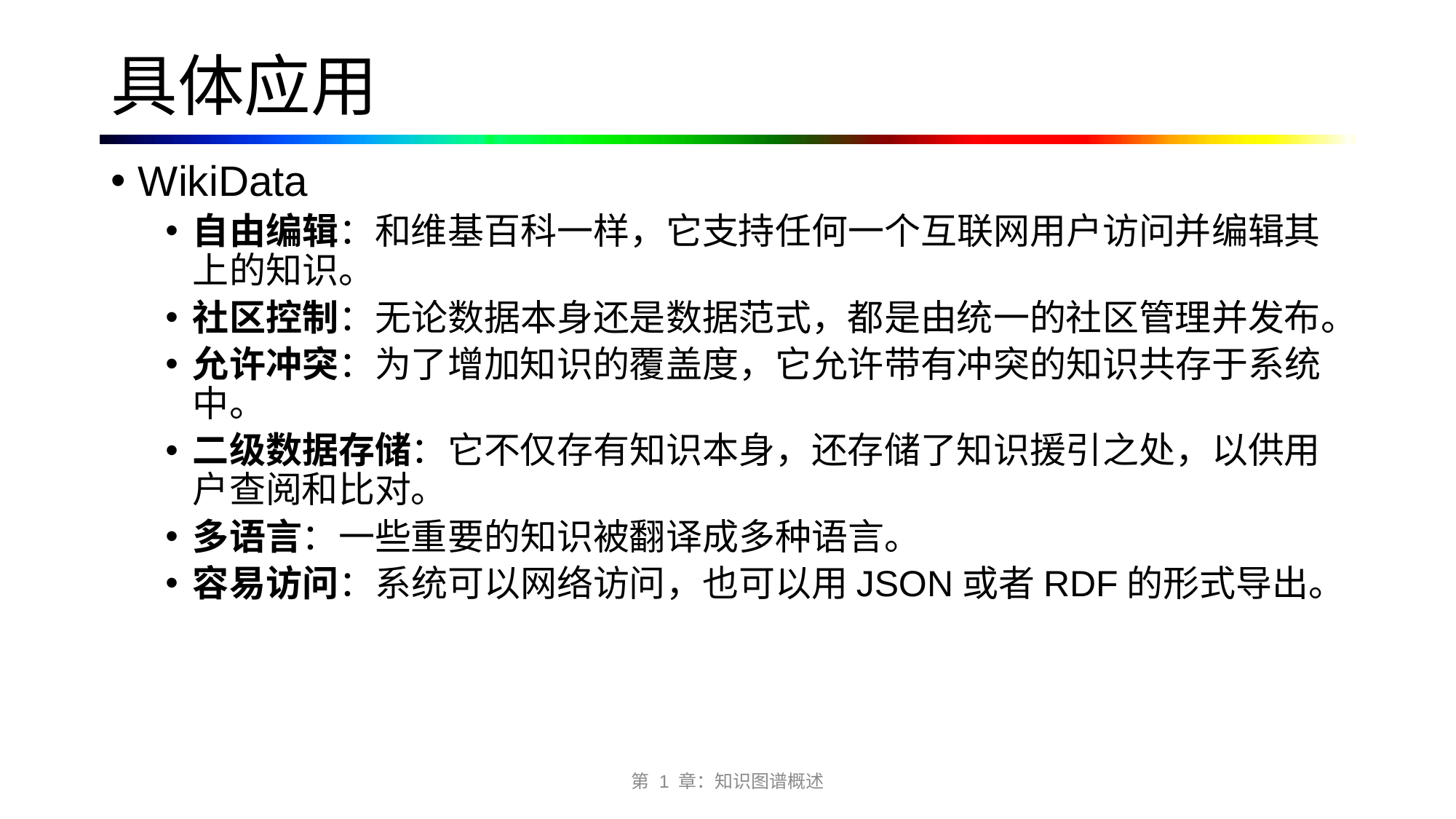

# 具体应用
WikiData
自由编辑：和维基百科一样，它支持任何一个互联网用户访问并编辑其上的知识。
社区控制：无论数据本身还是数据范式，都是由统一的社区管理并发布。
允许冲突：为了增加知识的覆盖度，它允许带有冲突的知识共存于系统中。
二级数据存储：它不仅存有知识本身，还存储了知识援引之处，以供用户查阅和比对。
多语言：一些重要的知识被翻译成多种语言。
容易访问：系统可以网络访问，也可以用JSON或者RDF的形式导出。

第 1 章：知识图谱概述
61